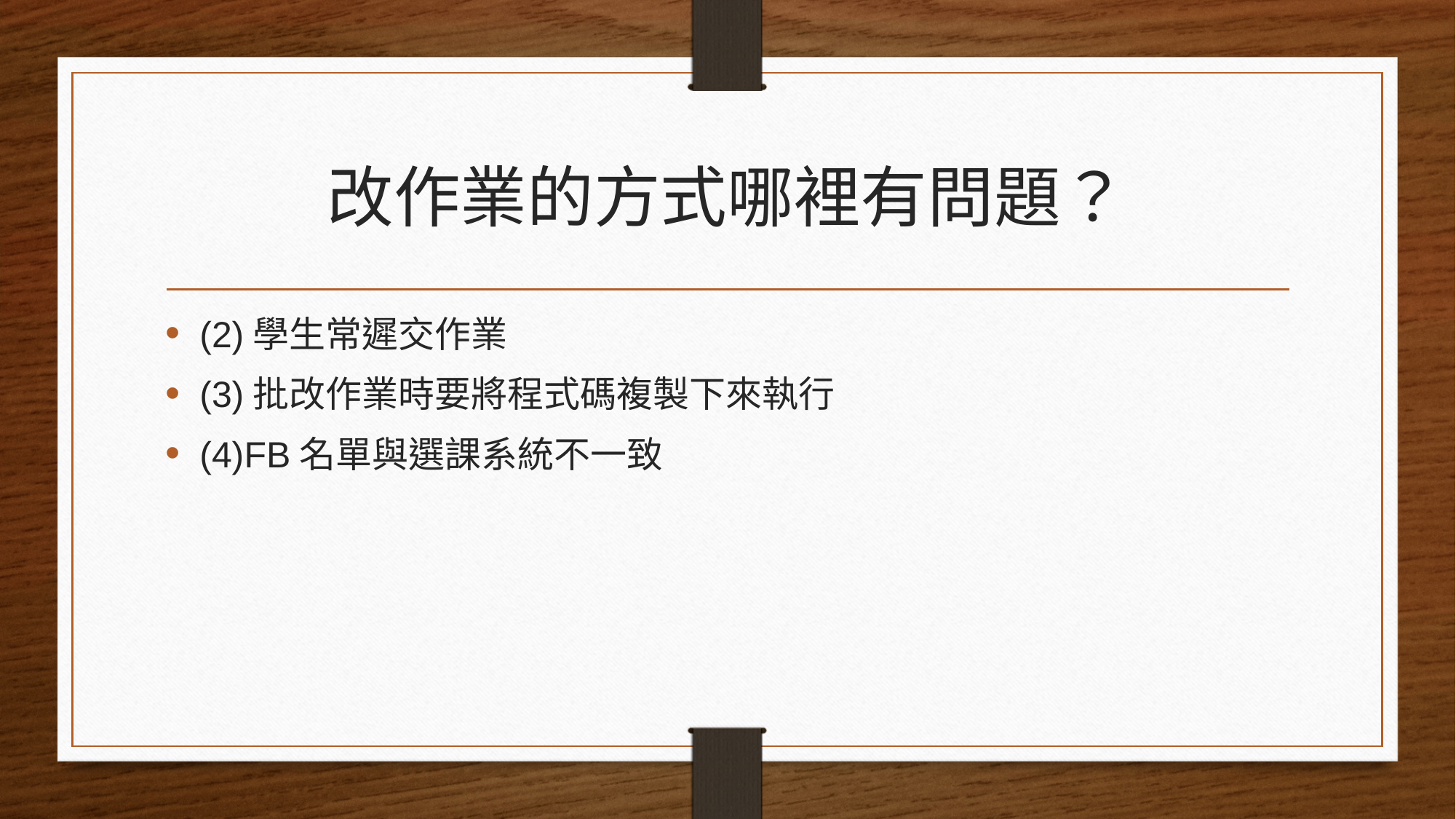

# 改作業的方式哪裡有問題？
(2)學生常遲交作業
(3)批改作業時要將程式碼複製下來執行
(4)FB名單與選課系統不一致